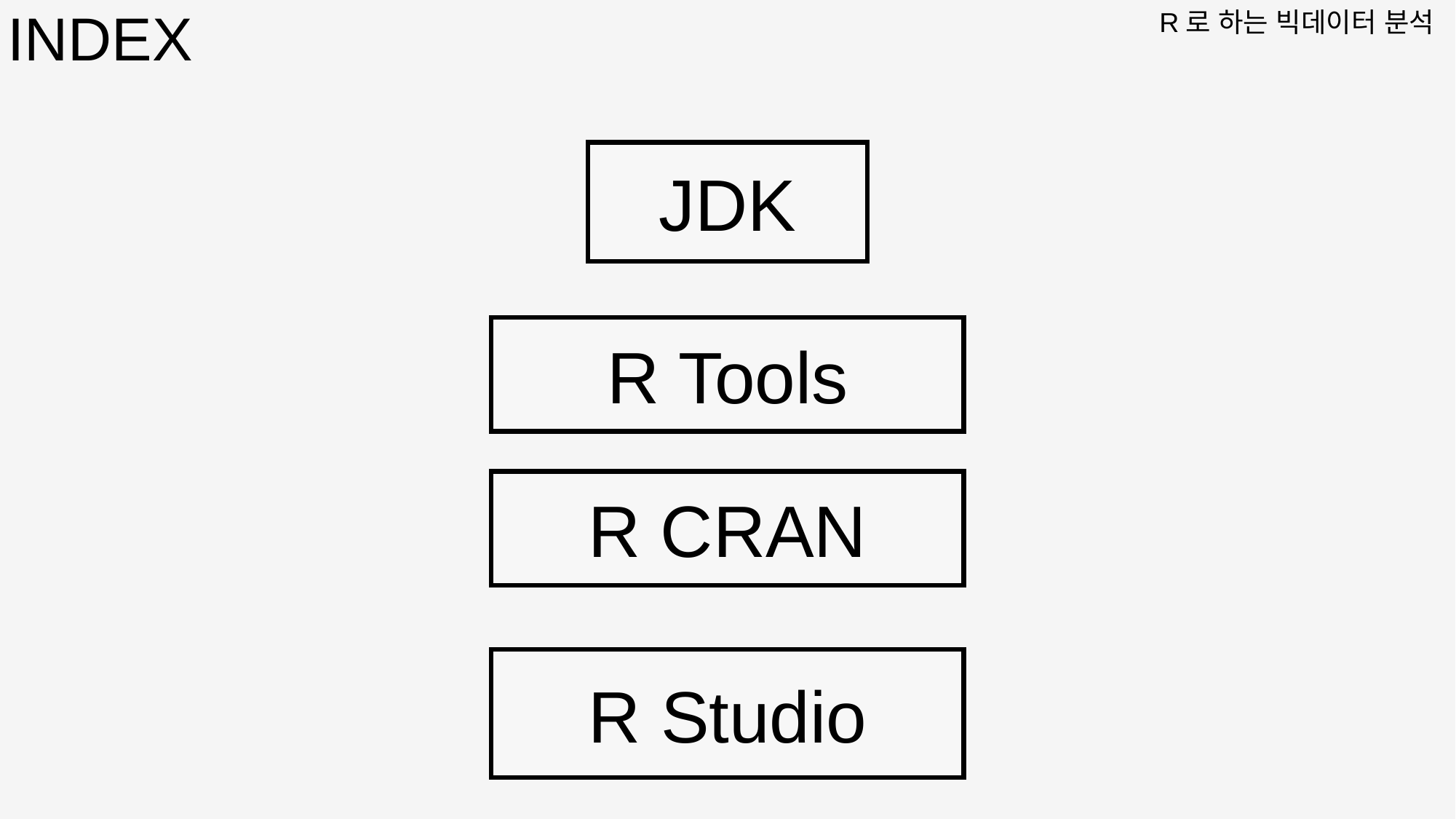

R로 하는 빅데이터 분석
INDEX
JDK
R Tools
R CRAN
R Studio